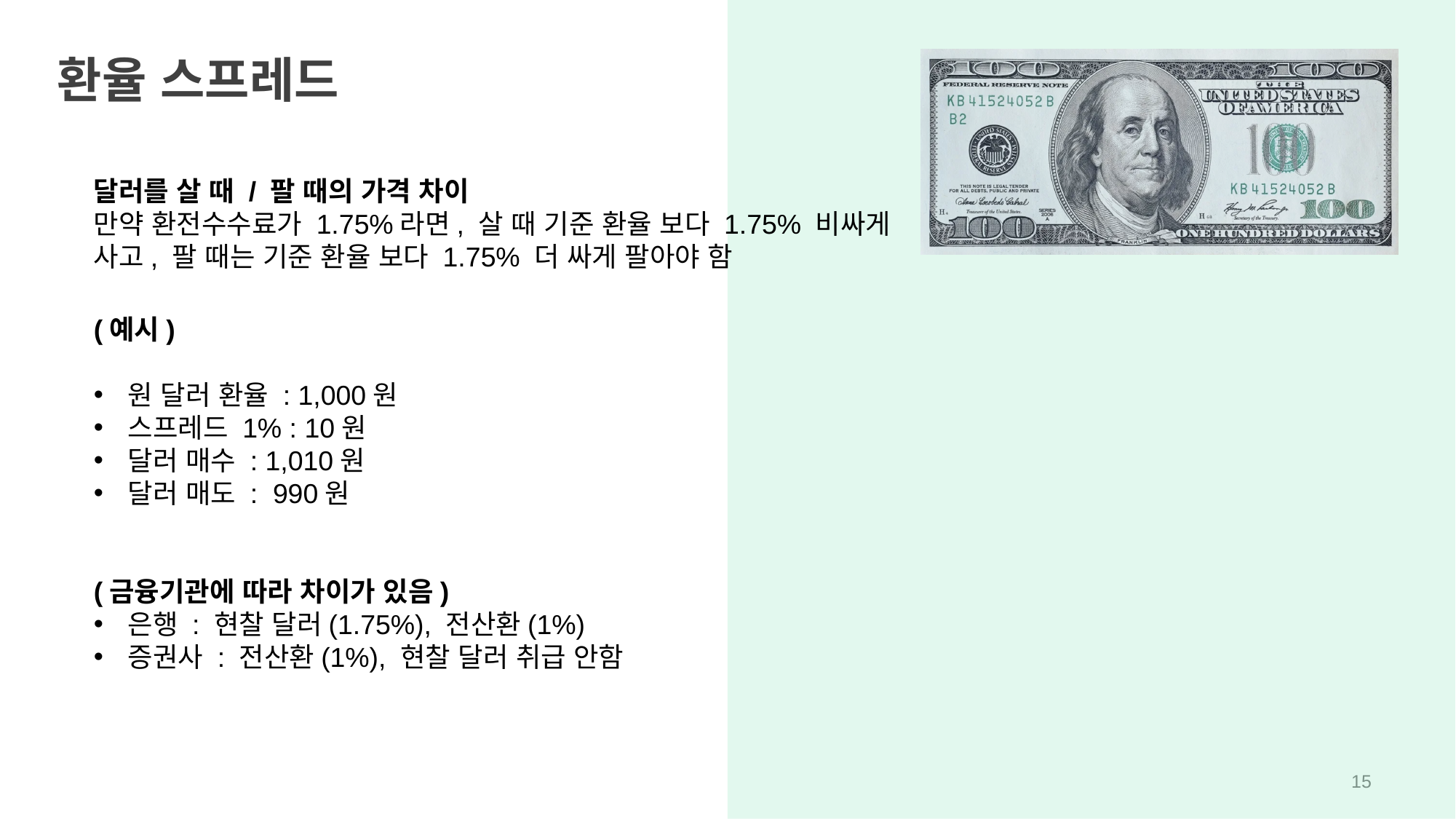

환율 스프레드
달러를 살 때 / 팔 때의 가격 차이
만약 환전수수료가 1.75%라면, 살 때 기준 환율 보다 1.75% 비싸게
사고, 팔 때는 기준 환율 보다 1.75% 더 싸게 팔아야 함
(예시)

원 달러 환율 : 1,000원
스프레드 1% : 10원
달러 매수 : 1,010원
달러 매도 :  990원

(금융기관에 따라 차이가 있음)
은행 : 현찰 달러(1.75%), 전산환(1%)
증권사 : 전산환(1%), 현찰 달러 취급 안함

15